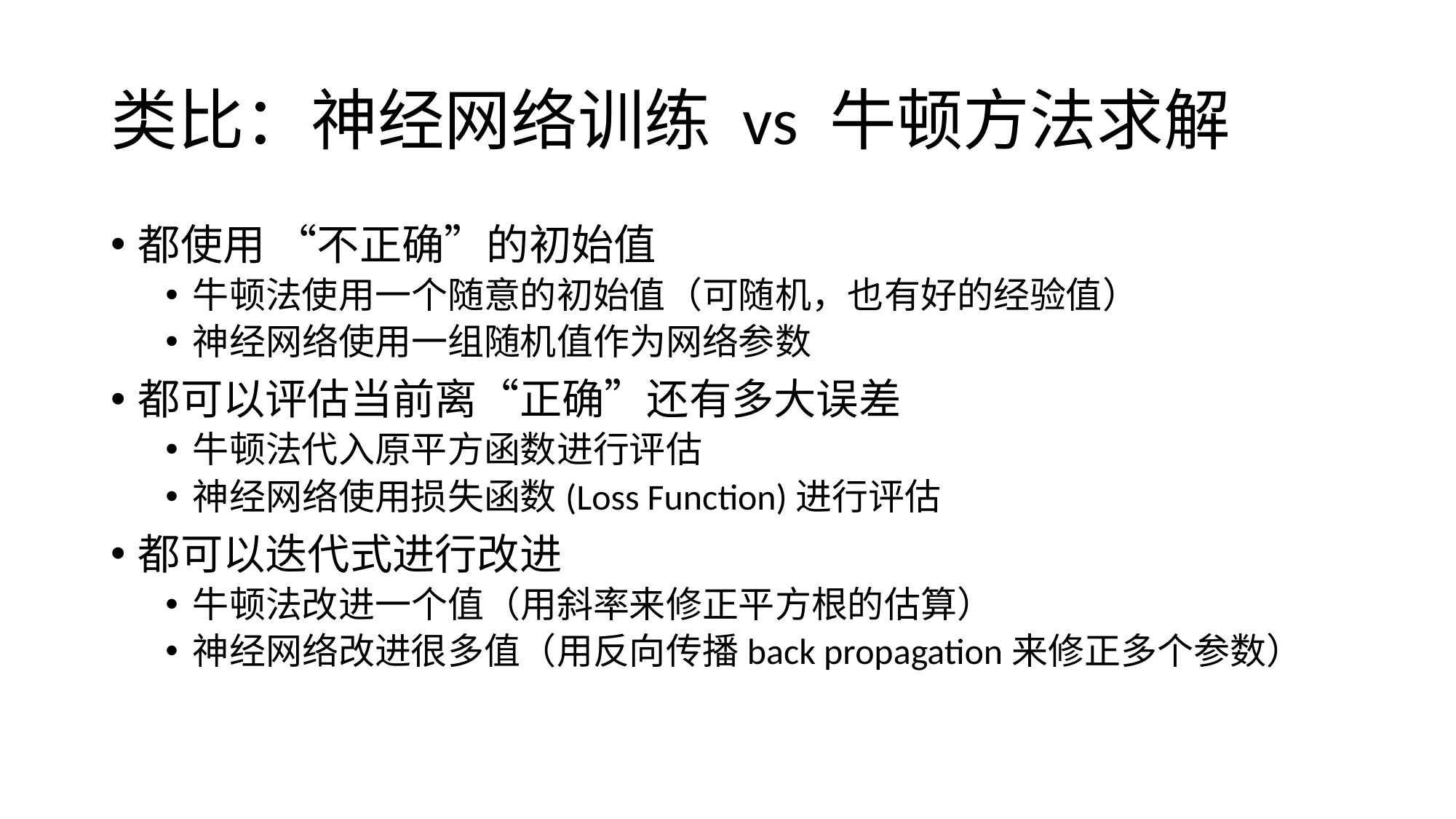

# 类比：神经网络训练 vs 牛顿方法求解
都使用 “不正确”的初始值
牛顿法使用一个随意的初始值（可随机，也有好的经验值）
神经网络使用一组随机值作为网络参数
都可以评估当前离“正确”还有多大误差
牛顿法代入原平方函数进行评估
神经网络使用损失函数(Loss Function)进行评估
都可以迭代式进行改进
牛顿法改进一个值（用斜率来修正平方根的估算）
神经网络改进很多值（用反向传播back propagation来修正多个参数）